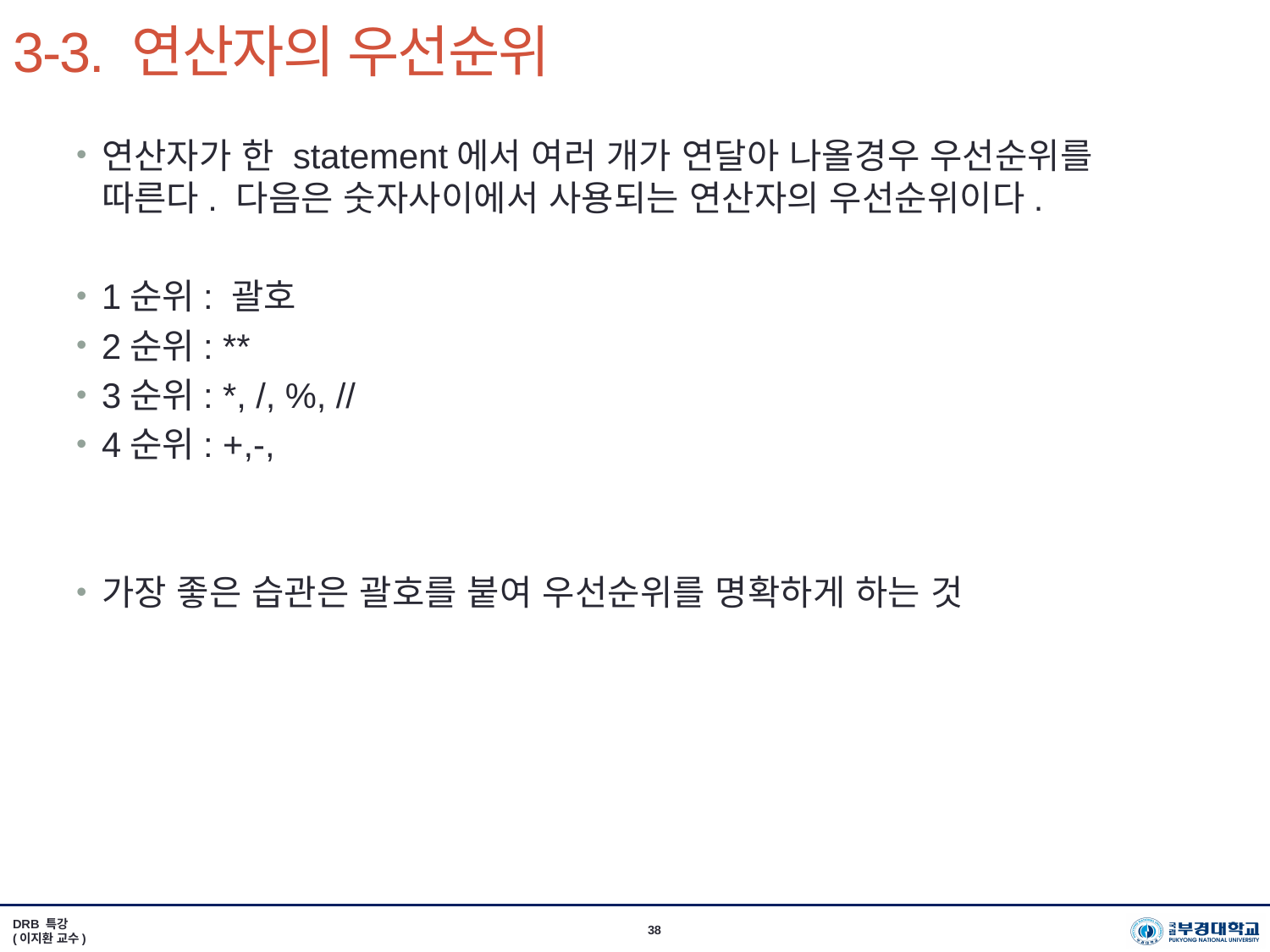

# 3-3. 연산자의 우선순위
연산자가 한 statement에서 여러 개가 연달아 나올경우 우선순위를 따른다. 다음은 숫자사이에서 사용되는 연산자의 우선순위이다.

1순위: 괄호
2순위: **
3순위: *, /, %, //
4순위: +,-,

가장 좋은 습관은 괄호를 붙여 우선순위를 명확하게 하는 것

DRB 특강
(이지환 교수)